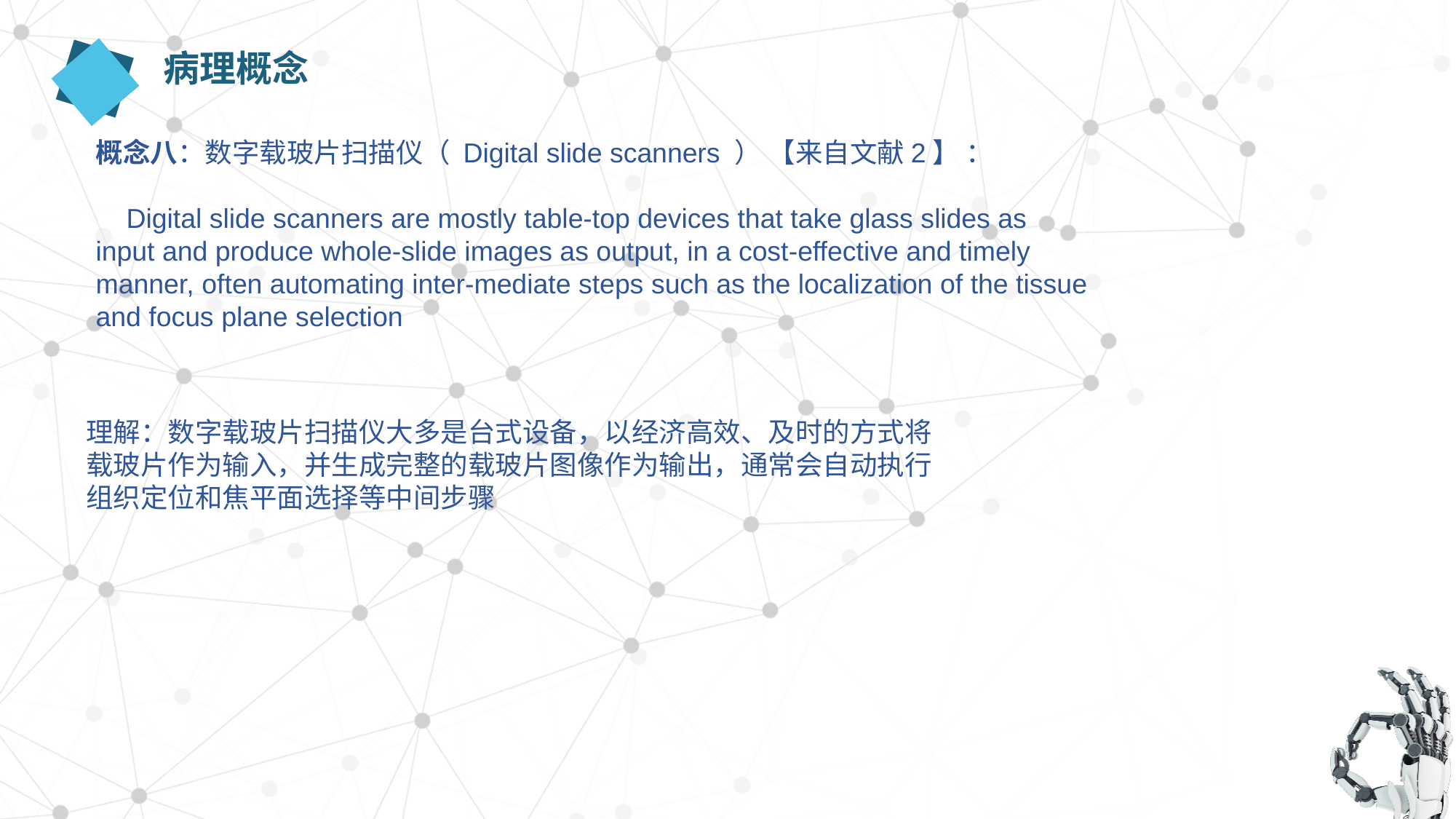

病理概念
概念八：数字载玻片扫描仪（ Digital slide scanners ） 【来自文献2】 ：

    Digital slide scanners are mostly table-top devices that take glass slides as input and produce whole-slide images as output, in a cost-effective and timely manner, often automating inter-mediate steps such as the localization of the tissue and focus plane selection
理解：数字载玻片扫描仪大多是台式设备，以经济高效、及时的方式将载玻片作为输入，并生成完整的载玻片图像作为输出，通常会自动执行组织定位和焦平面选择等中间步骤